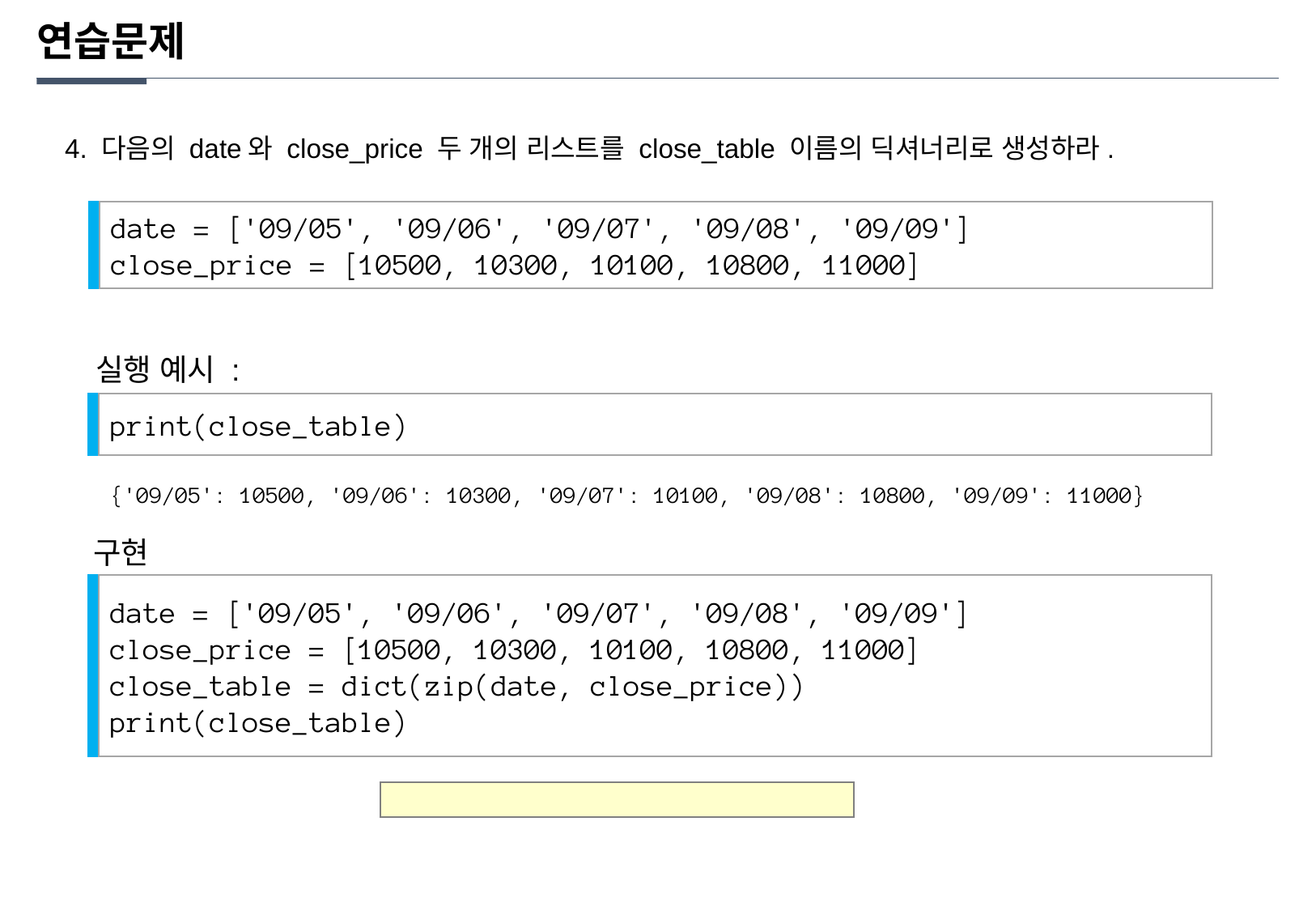

연습문제
4. 다음의 date와 close_price 두 개의 리스트를 close_table 이름의 딕셔너리로 생성하라.
date = ['09/05', '09/06', '09/07', '09/08', '09/09']
close_price = [10500, 10300, 10100, 10800, 11000]

실행 예시 :
print(close_table)

{'09/05': 10500, '09/06': 10300, '09/07': 10100, '09/08': 10800, '09/09': 11000}
구현
date = ['09/05', '09/06', '09/07', '09/08', '09/09']
close_price = [10500, 10300, 10100, 10800, 11000]
close_table = dict(zip(date, close_price))
print(close_table)